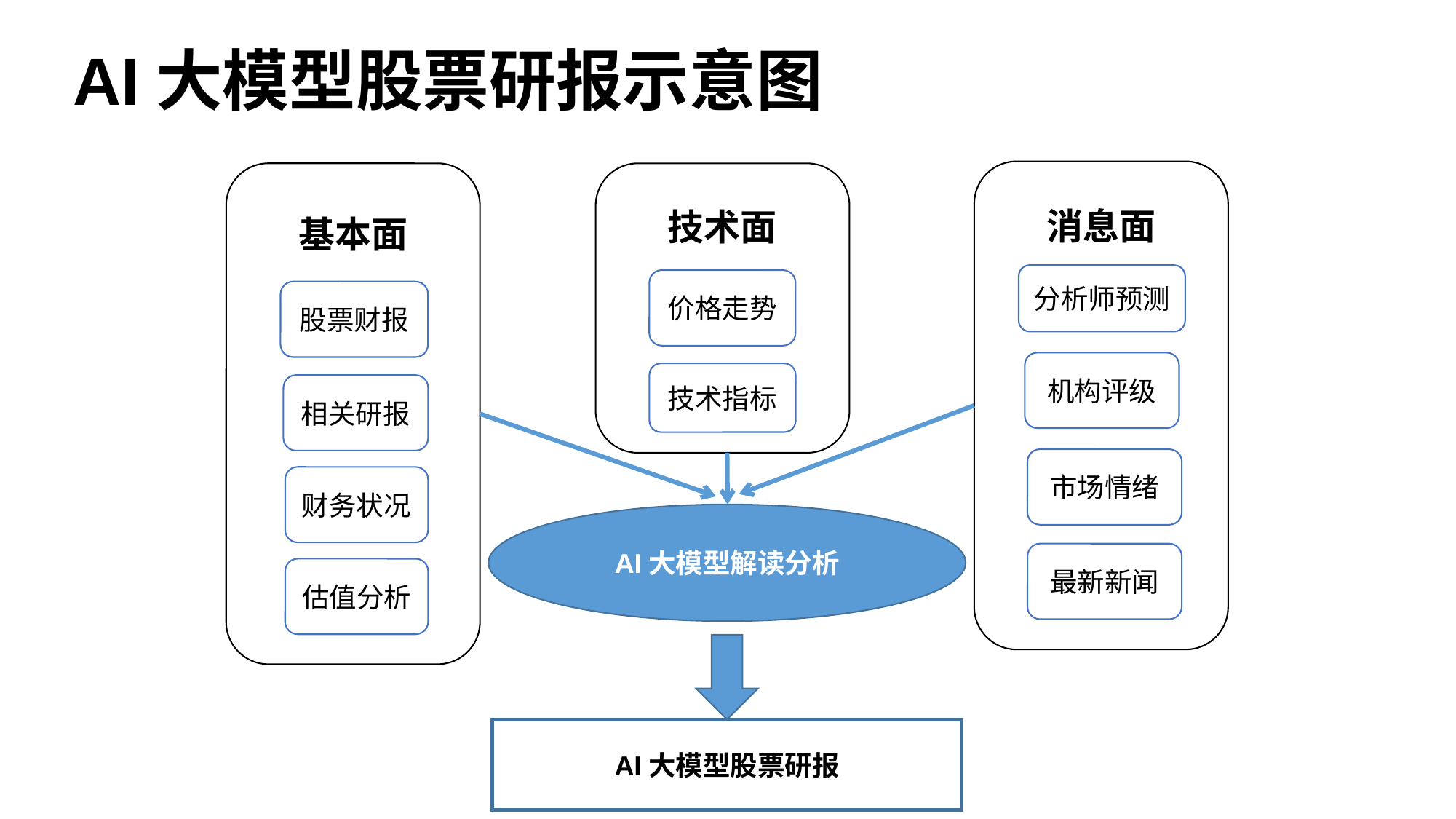

# AI大模型股票研报示意图
消息面

基本面

技术面

分析师预测
价格走势
股票财报
机构评级
技术指标
相关研报
市场情绪
财务状况
AI大模型解读分析
最新新闻
估值分析

AI大模型股票研报